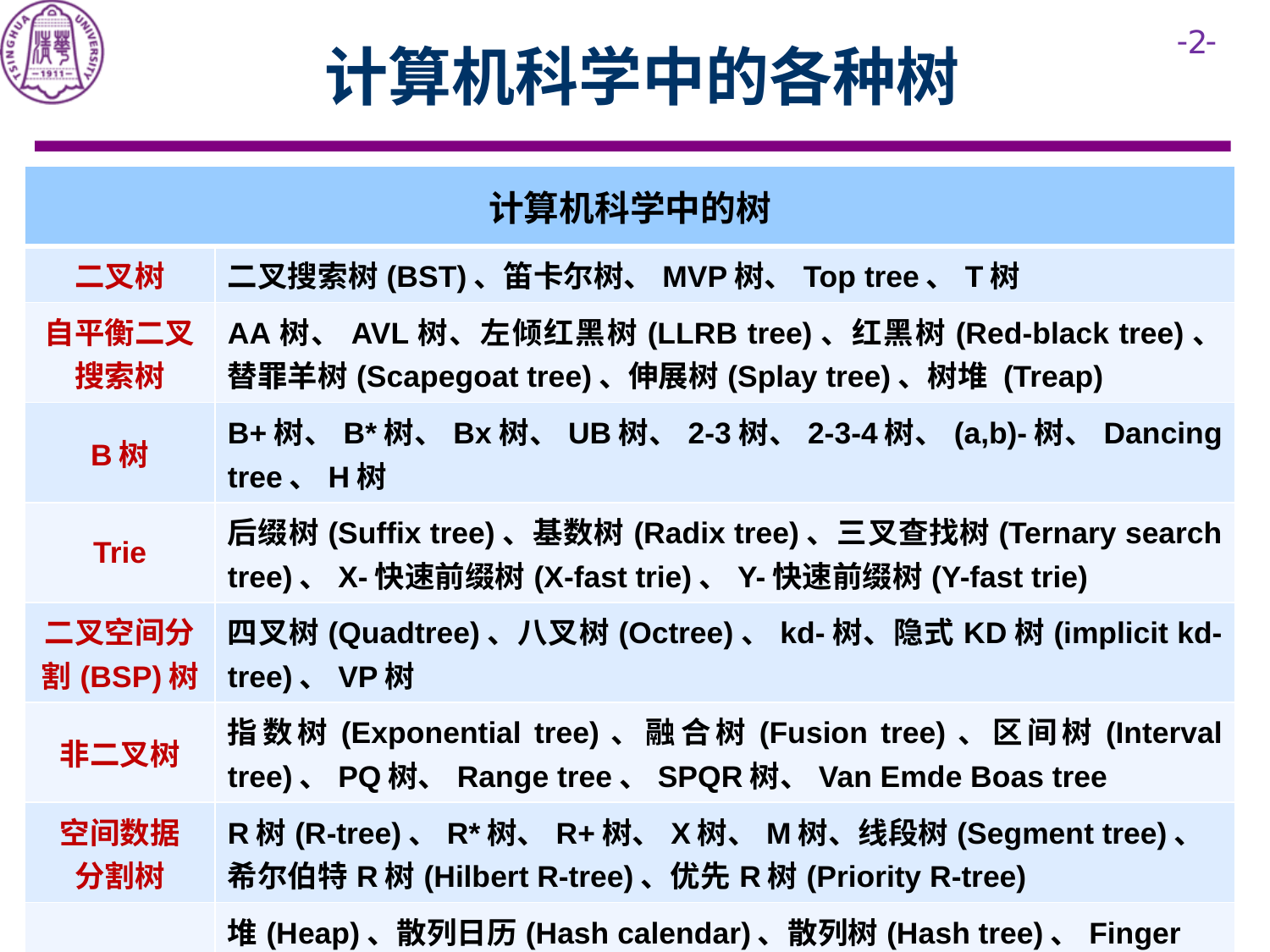

# 计算机科学中的各种树
| 计算机科学中的树 |  |
| --- | --- |
| 二叉树 | 二叉搜索树(BST)、笛卡尔树、MVP树、Top tree、T树 |
| 自平衡二叉搜索树 | AA树、AVL树、左倾红黑树(LLRB tree)、红黑树(Red-black tree)、替罪羊树(Scapegoat tree)、伸展树(Splay tree)、树堆 (Treap) |
| B树 | B+树、B\*树、Bx树、UB树、2-3树、2-3-4树、(a,b)-树、Dancing tree、H树 |
| Trie | 后缀树(Suffix tree)、基数树(Radix tree)、三叉查找树(Ternary search tree)、X-快速前缀树(X-fast trie)、Y-快速前缀树(Y-fast trie) |
| 二叉空间分割(BSP)树 | 四叉树(Quadtree)、八叉树(Octree)、kd-树、隐式KD树(implicit kd-tree)、VP树 |
| 非二叉树 | 指数树(Exponential tree)、融合树(Fusion tree)、区间树(Interval tree)、PQ树、Range tree、SPQR树、Van Emde Boas tree |
| 空间数据 分割树 | R树(R-tree)、R\*树、R+树、X树、M树、线段树(Segment tree)、希尔伯特R树(Hilbert R-tree)、优先R树(Priority R-tree) |
| 其他树 | 堆(Heap)、散列日历(Hash calendar)、散列树(Hash tree)、Finger tree、Order statistic tree、Metric tree、Cover tree、BK树、Doubly chained tree、iDistance、Link-cut tree、Fenwick tree |